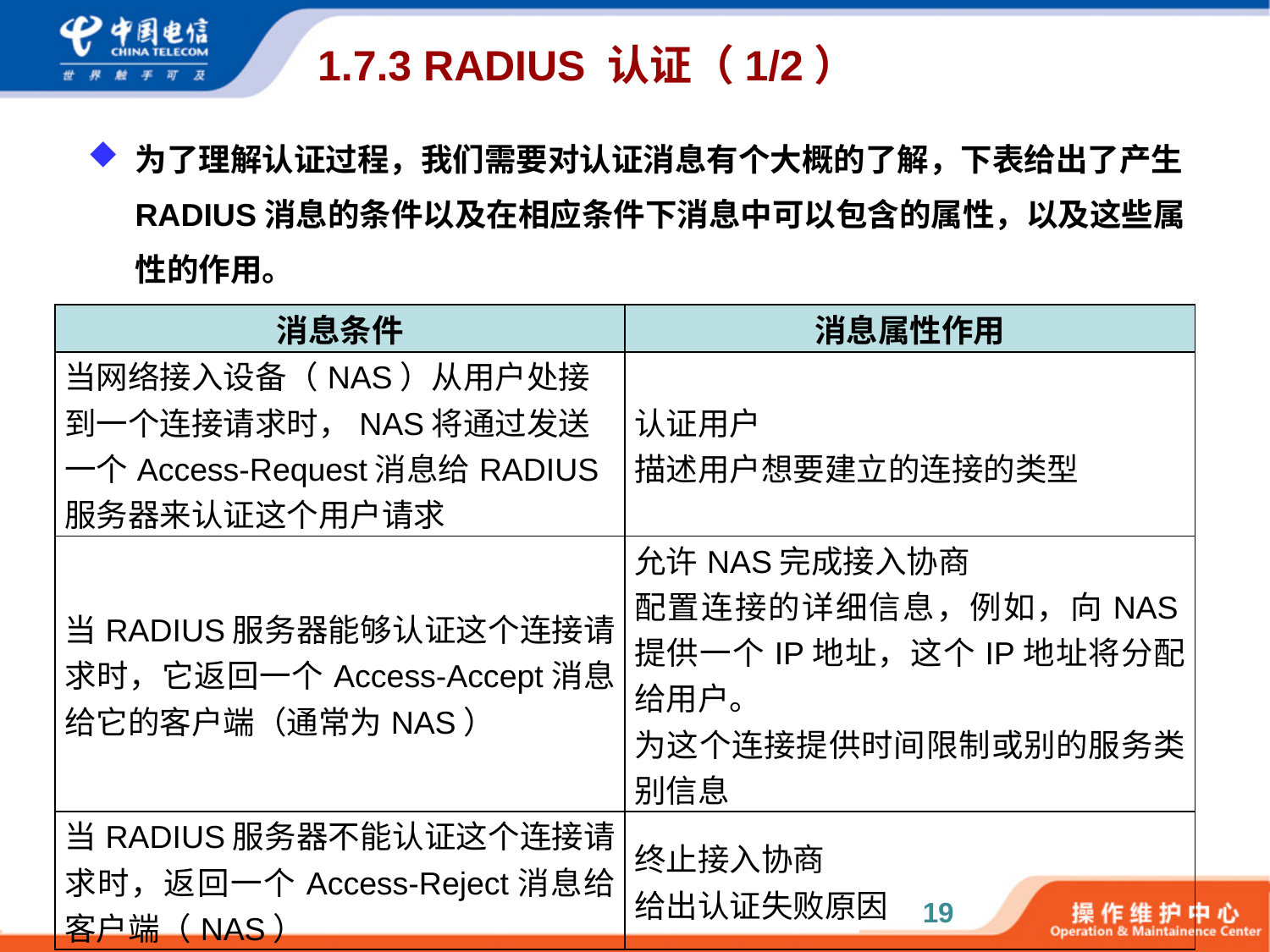

# 1.7.3 RADIUS 认证（1/2）
为了理解认证过程，我们需要对认证消息有个大概的了解，下表给出了产生RADIUS消息的条件以及在相应条件下消息中可以包含的属性，以及这些属性的作用。
| 消息条件 | 消息属性作用 |
| --- | --- |
| 当网络接入设备（NAS）从用户处接到一个连接请求时，NAS将通过发送一个Access-Request消息给RADIUS服务器来认证这个用户请求 | 认证用户 描述用户想要建立的连接的类型 |
| 当RADIUS服务器能够认证这个连接请求时，它返回一个Access-Accept消息给它的客户端（通常为NAS） | 允许NAS完成接入协商 配置连接的详细信息，例如，向NAS提供一个IP地址，这个IP地址将分配给用户。 为这个连接提供时间限制或别的服务类别信息 |
| 当RADIUS服务器不能认证这个连接请求时，返回一个Access-Reject消息给客户端（NAS） | 终止接入协商 给出认证失败原因 |